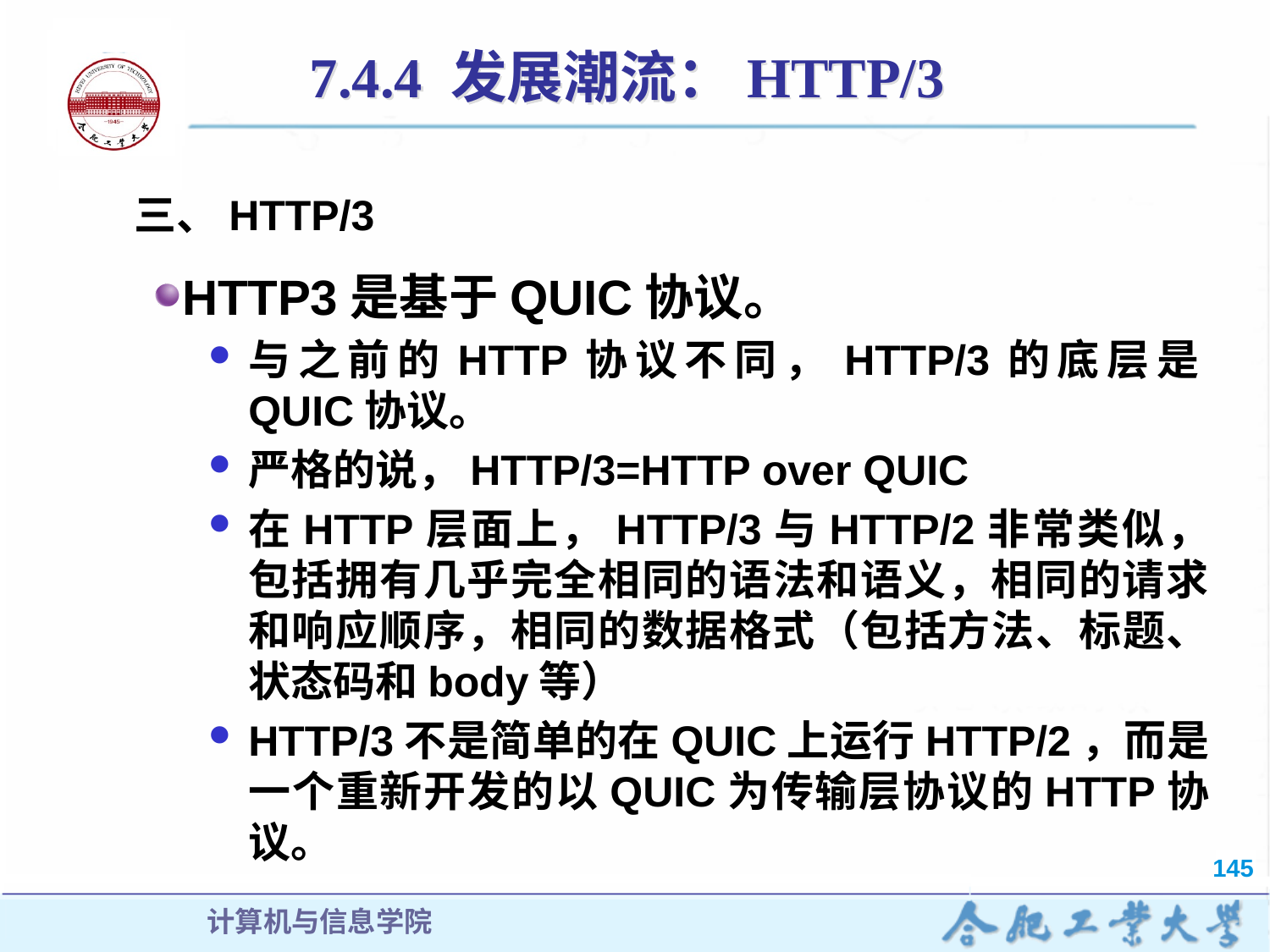

7.4.4 发展潮流：HTTP/3
三、HTTP/3
HTTP3是基于QUIC协议。
与之前的HTTP协议不同，HTTP/3的底层是QUIC协议。
严格的说，HTTP/3=HTTP over QUIC
在HTTP层面上，HTTP/3与HTTP/2非常类似，包括拥有几乎完全相同的语法和语义，相同的请求和响应顺序，相同的数据格式（包括方法、标题、状态码和body等）
HTTP/3不是简单的在QUIC上运行HTTP/2，而是一个重新开发的以QUIC为传输层协议的HTTP协议。